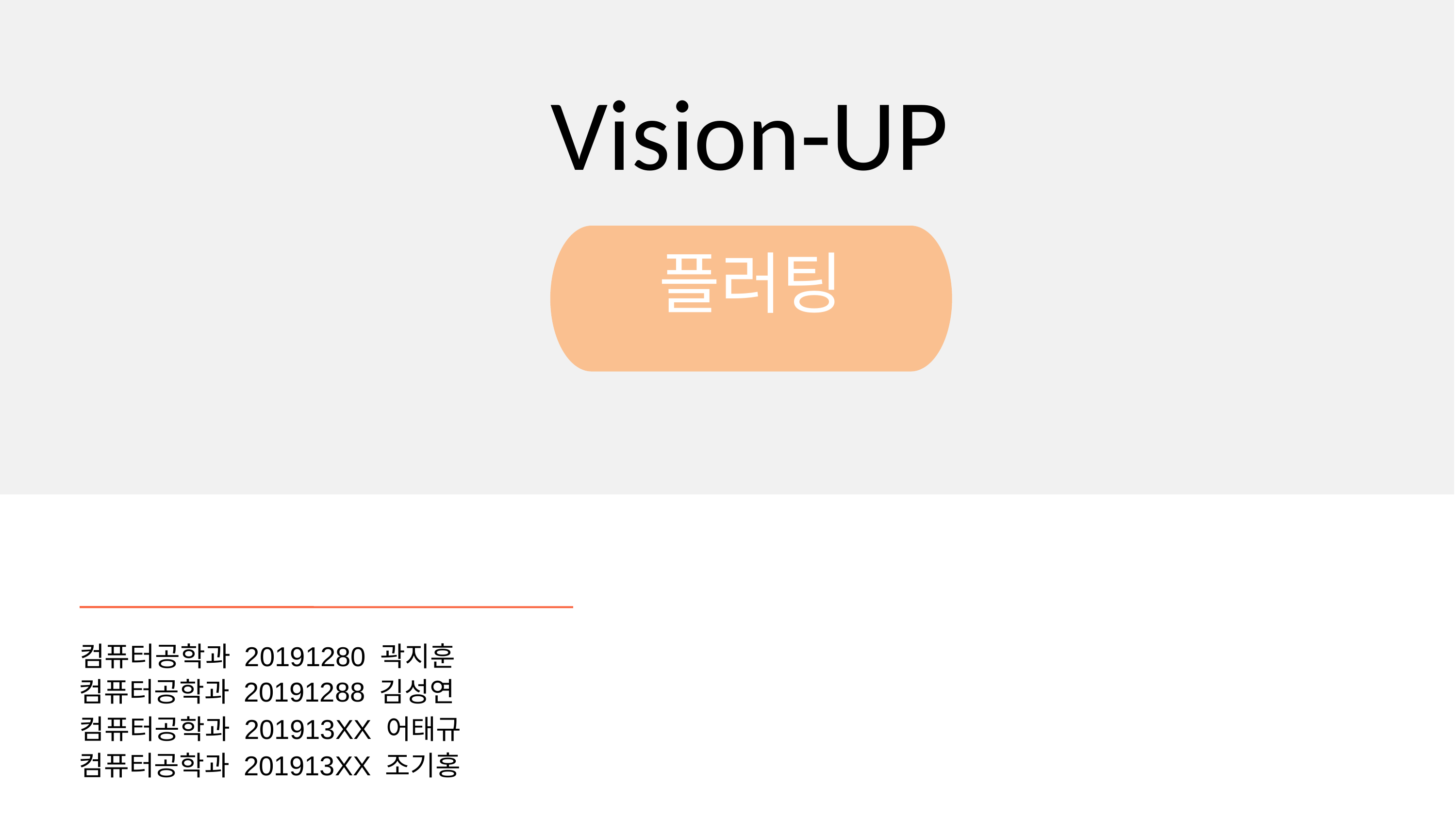

Vision-UP

플러팅

컴퓨터공학과 20191280 곽지훈

컴퓨터공학과 20191288 김성연
컴퓨터공학과 201913XX 어태규
컴퓨터공학과 201913XX 조기홍